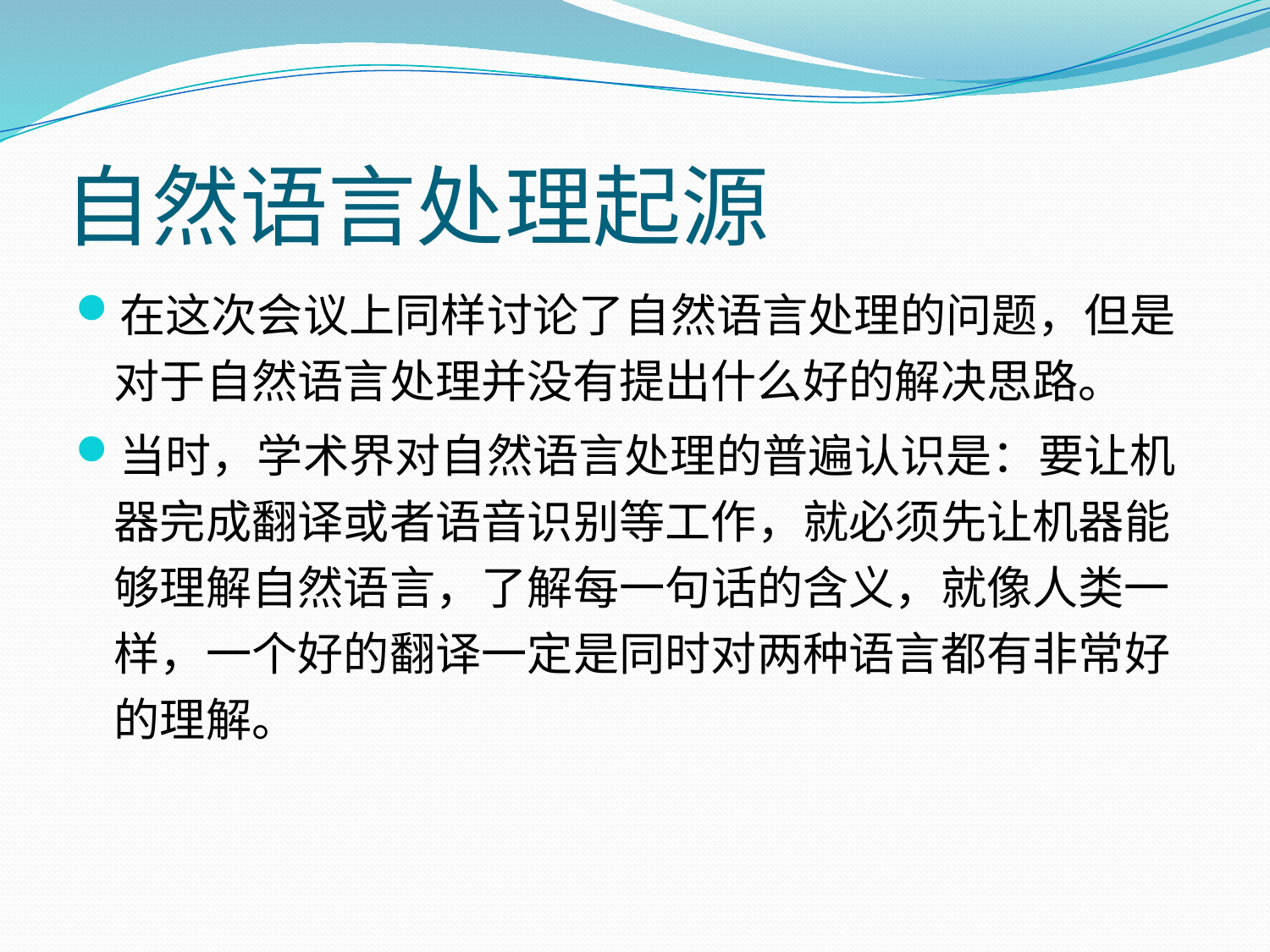

# 自然语言处理起源
在这次会议上同样讨论了自然语言处理的问题，但是对于自然语言处理并没有提出什么好的解决思路。
当时，学术界对自然语言处理的普遍认识是：要让机器完成翻译或者语音识别等工作，就必须先让机器能够理解自然语言，了解每一句话的含义，就像人类一样，一个好的翻译一定是同时对两种语言都有非常好的理解。